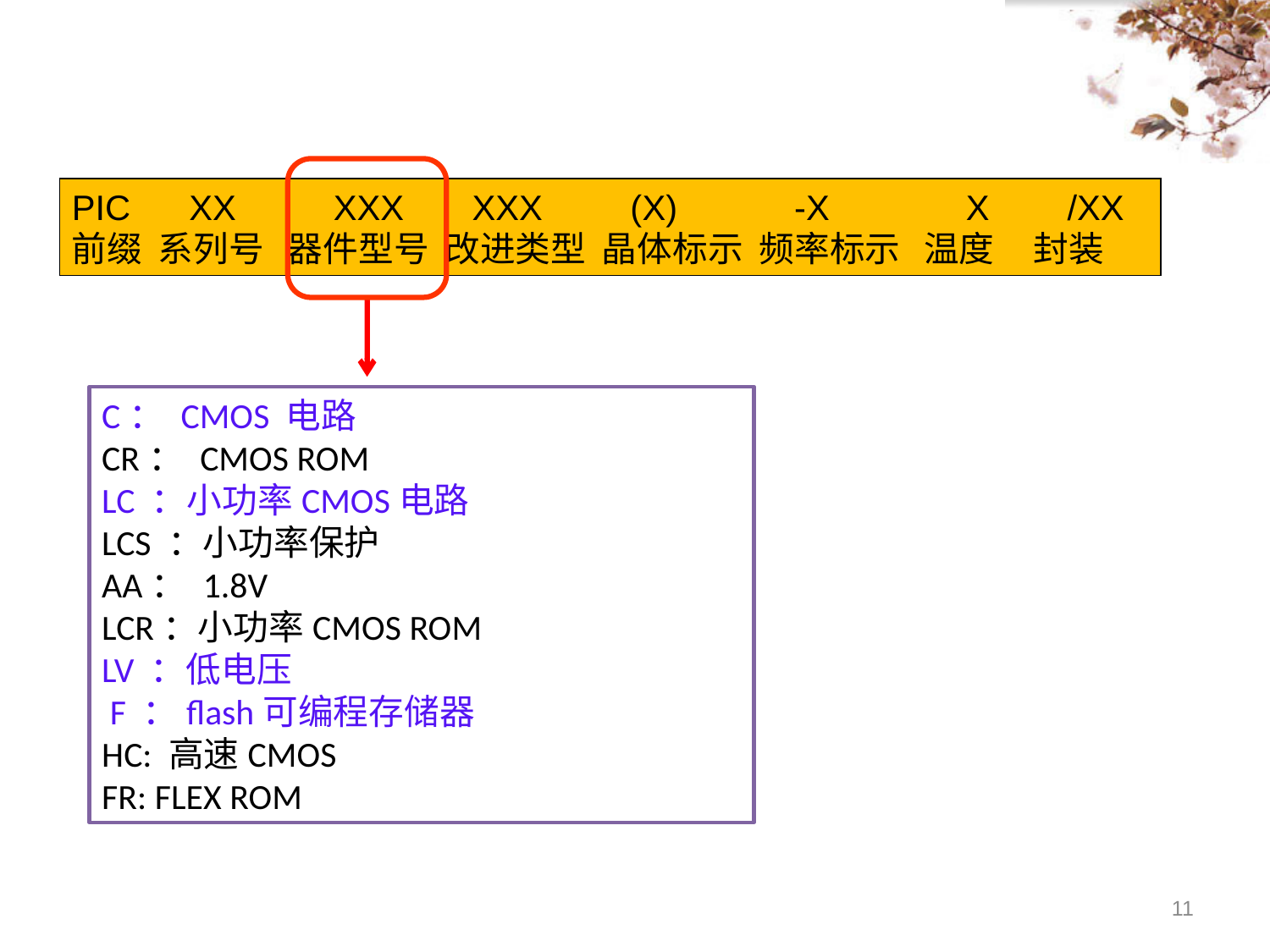

PIC      XX          XXX       XXX         (X)            -X              X        /XX
前缀  系列号   器件型号  改进类型  晶体标示  频率标示   温度     封装
C： CMOS 电路
CR： CMOS ROM
LC ：小功率CMOS电路
LCS ：小功率保护
AA： 1.8V
LCR：小功率CMOS ROM
LV ：低电压
 F ：flash可编程存储器
HC: 高速CMOS
FR: FLEX ROM
11